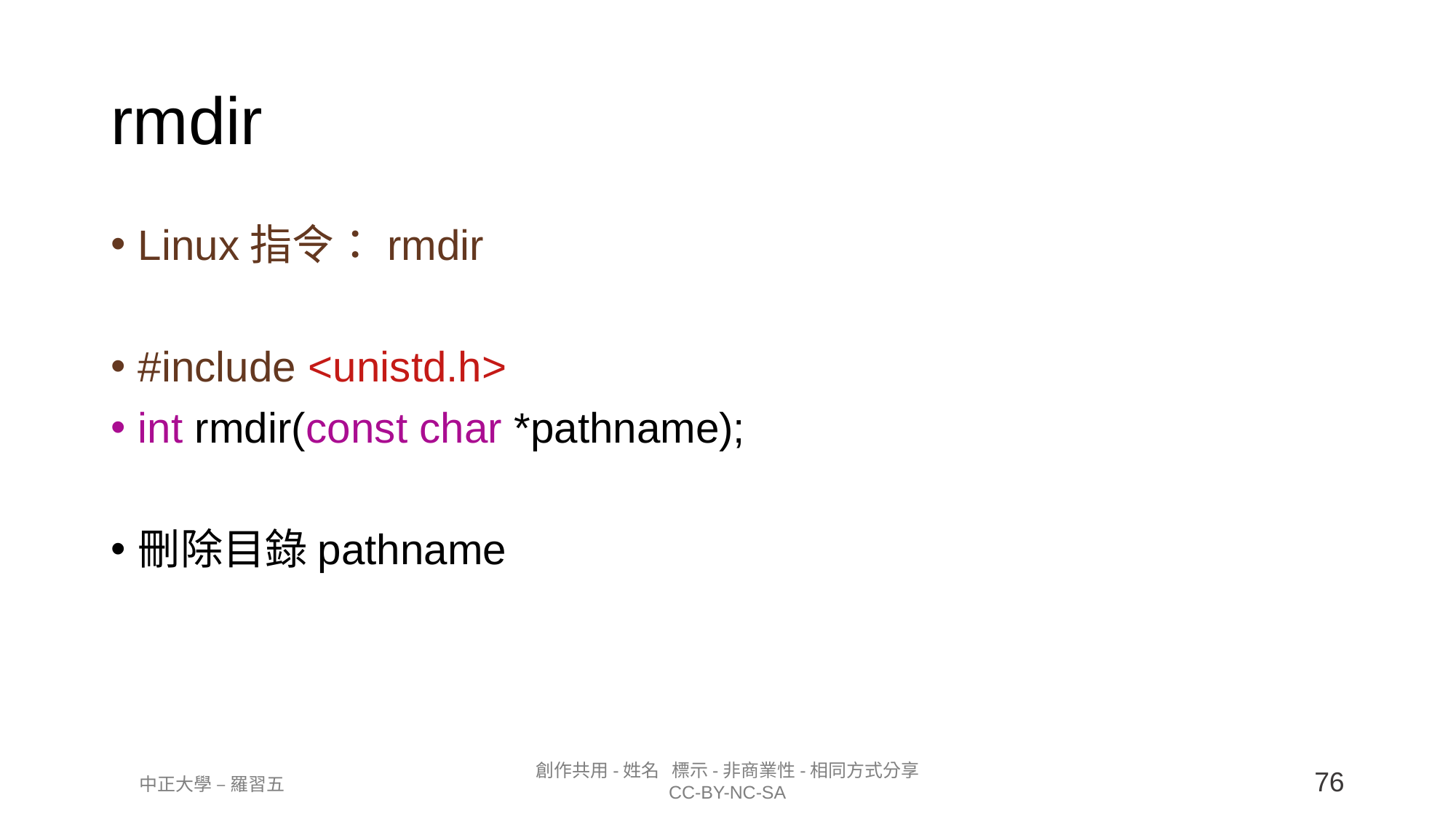

rmdir
Linux指令：rmdir

#include <unistd.h>
int rmdir(const char *pathname);

刪除目錄pathname